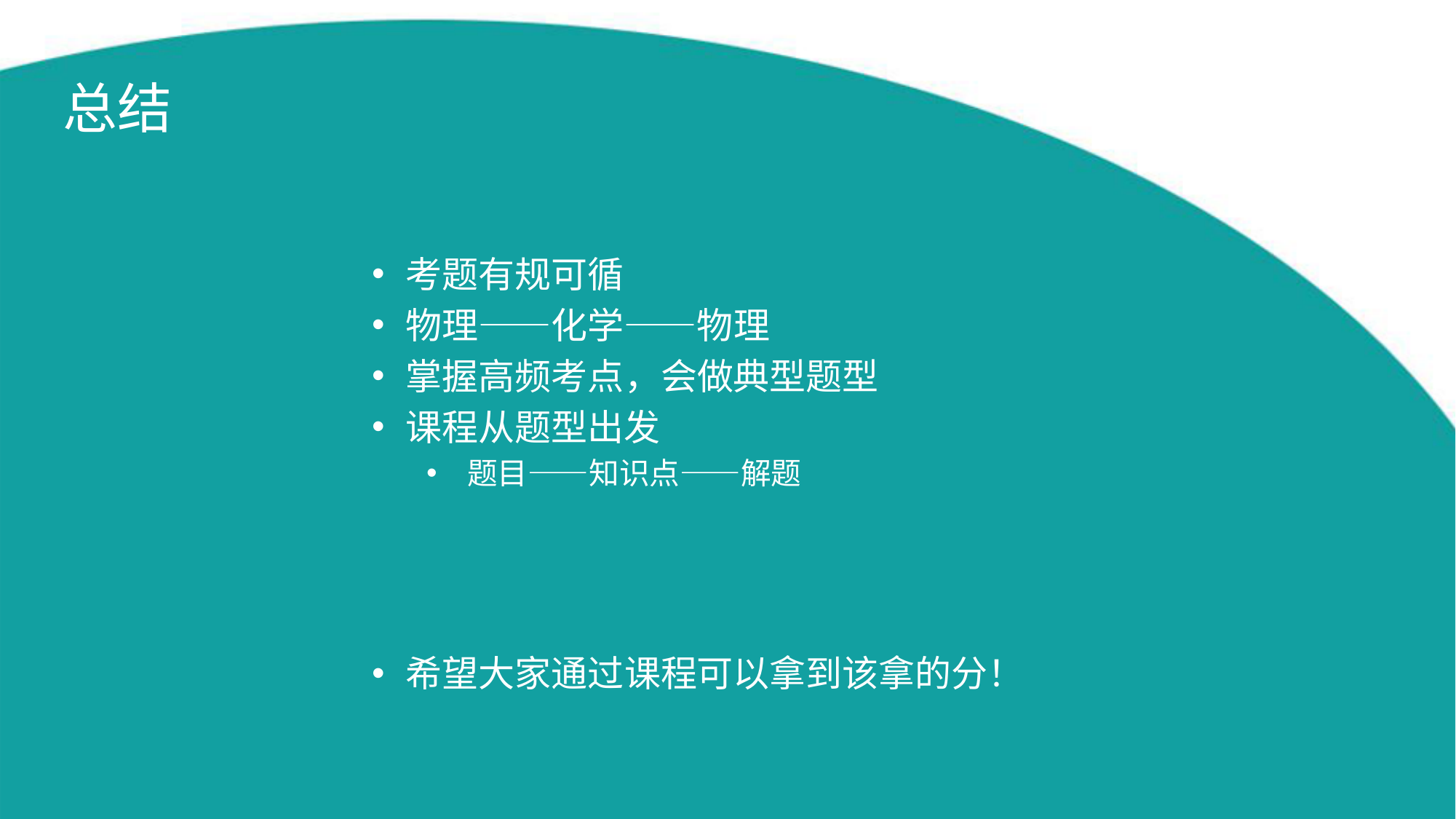

# 总结
考题有规可循
物理——化学——物理
掌握高频考点，会做典型题型
课程从题型出发
题目——知识点——解题

希望大家通过课程可以拿到该拿的分！